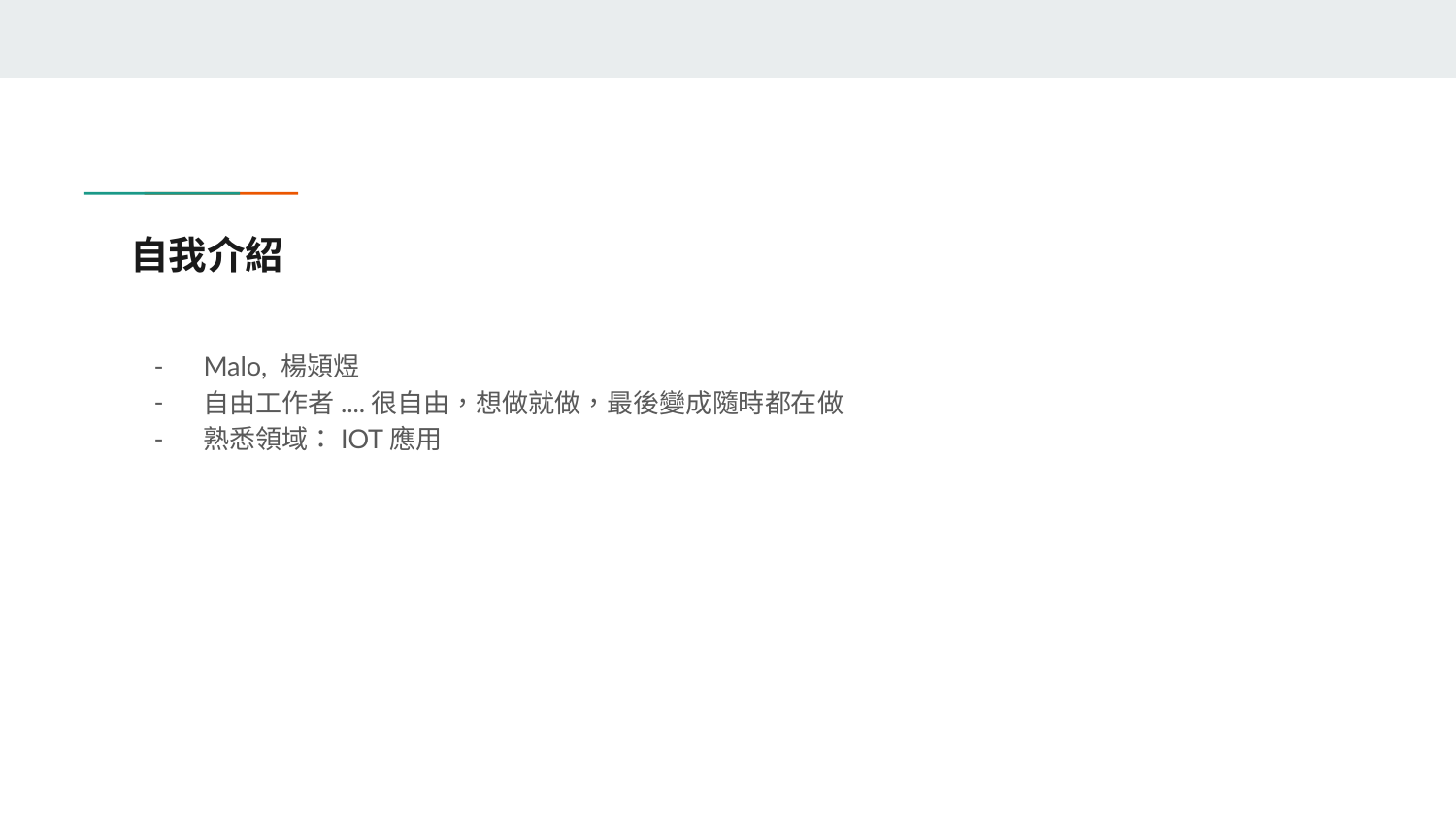

# 自我介紹
Malo, 楊熲煜
自由工作者....很自由，想做就做，最後變成隨時都在做
熟悉領域：IOT應用